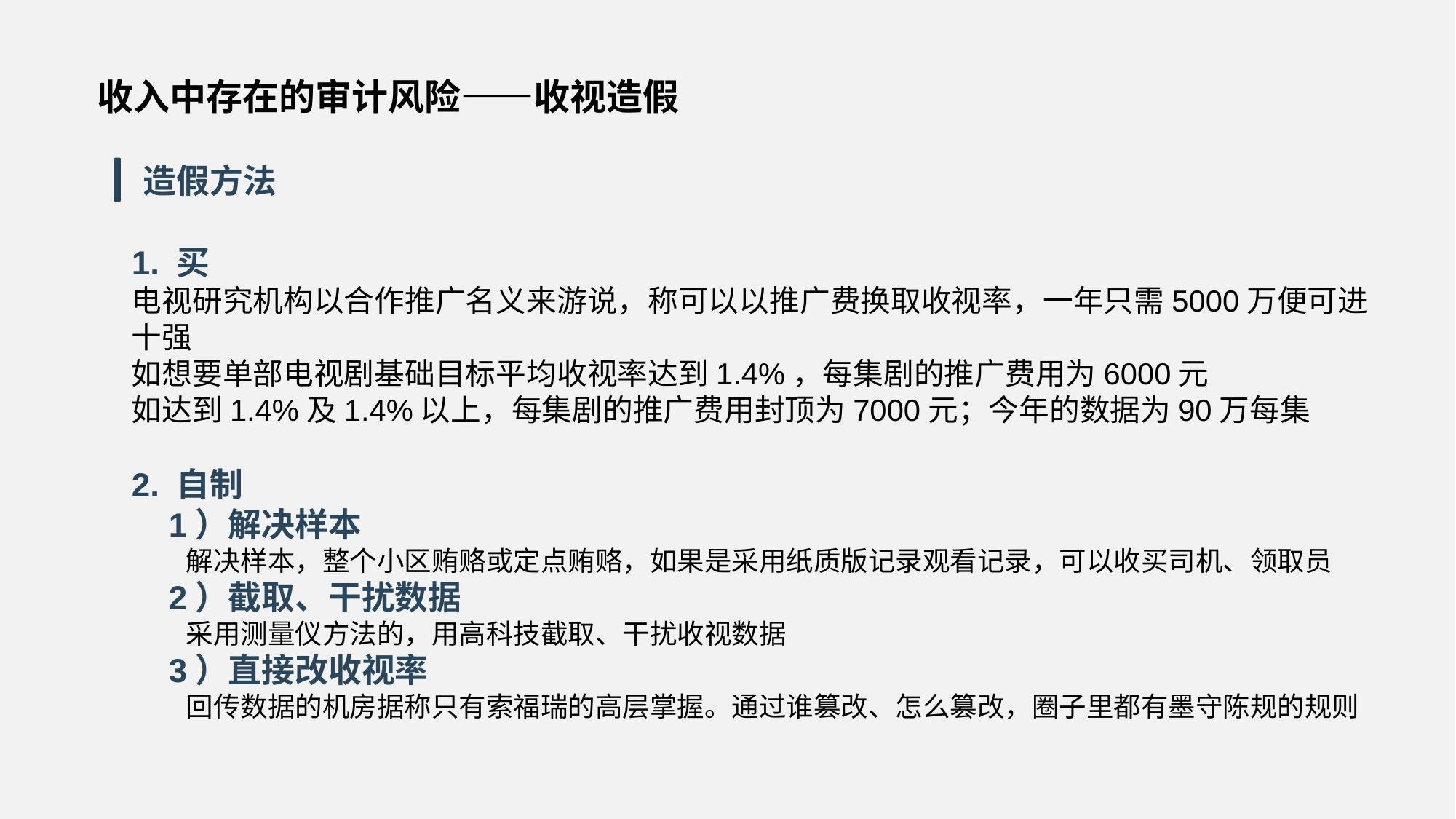

收入中存在的审计风险——收视造假
造假方法

1. 买
电视研究机构以合作推广名义来游说，称可以以推广费换取收视率，一年只需5000万便可进十强
如想要单部电视剧基础目标平均收视率达到1.4%，每集剧的推广费用为6000元
如达到1.4%及1.4%以上，每集剧的推广费用封顶为7000元；今年的数据为90万每集

2. 自制
    1）解决样本
解决样本，整个小区贿赂或定点贿赂，如果是采用纸质版记录观看记录，可以收买司机、领取员
    2）截取、干扰数据
采用测量仪方法的，用高科技截取、干扰收视数据
    3）直接改收视率
回传数据的机房据称只有索福瑞的高层掌握。通过谁篡改、怎么篡改，圈子里都有墨守陈规的规则